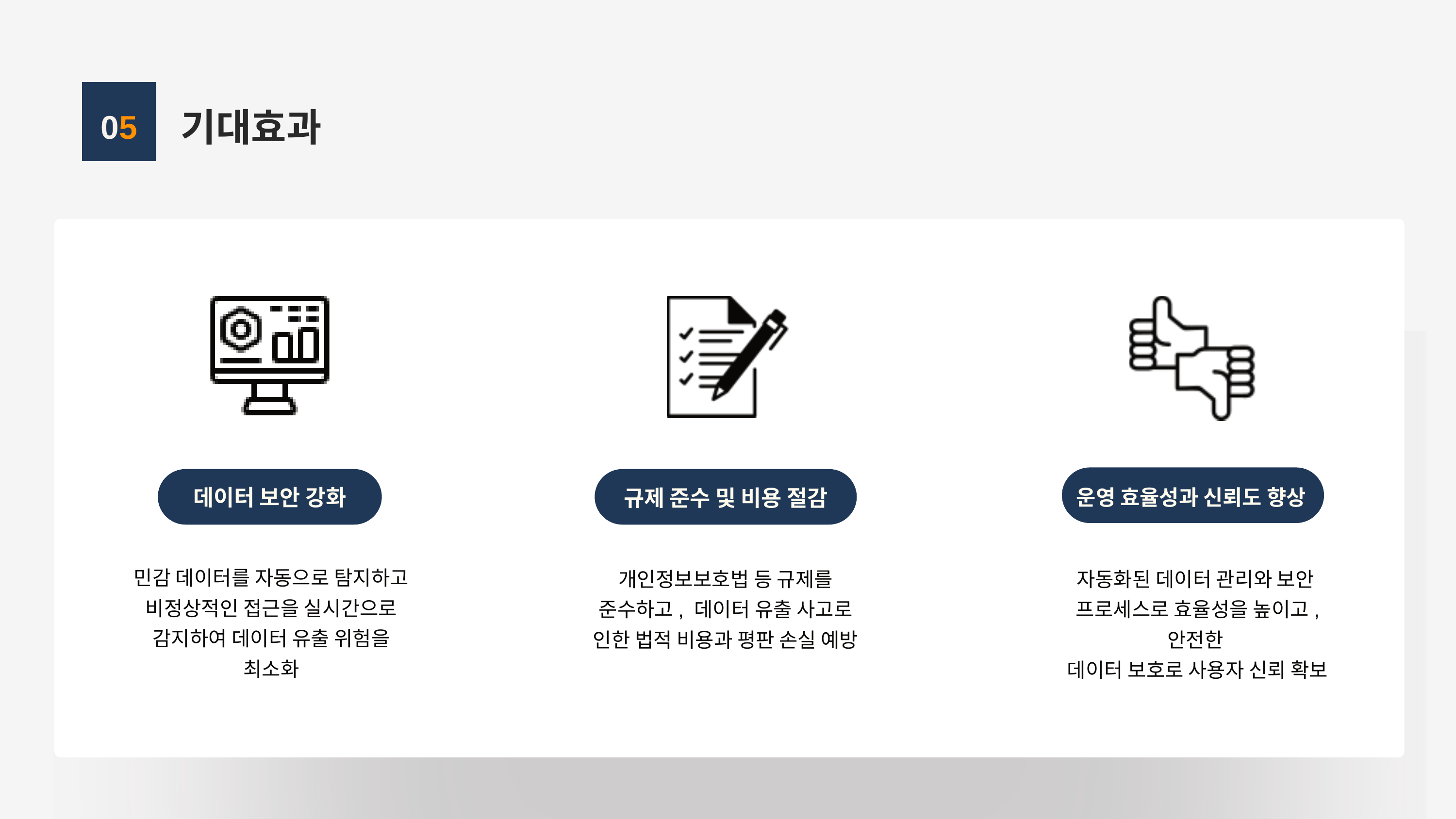

기대효과
05

규제 준수 및 비용 절감
개인정보보호법 등 규제를 준수하고, 데이터 유출 사고로 인한 법적 비용과 평판 손실 예방

운영 효율성과 신뢰도 향상
자동화된 데이터 관리와 보안
프로세스로 효율성을 높이고, 안전한
데이터 보호로 사용자 신뢰 확보

데이터 보안 강화
민감 데이터를 자동으로 탐지하고 비정상적인 접근을 실시간으로 감지하여 데이터 유출 위험을 최소화